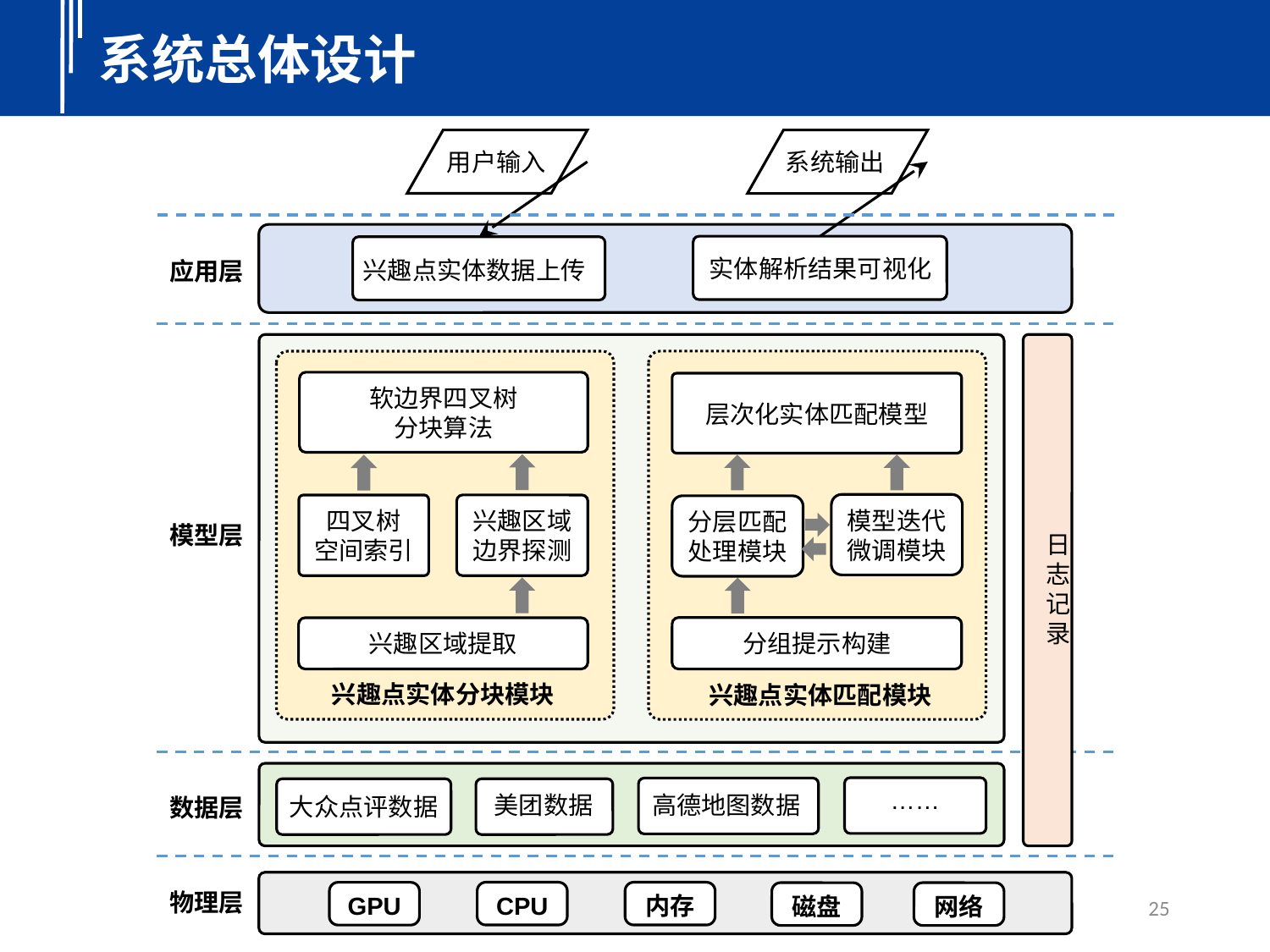

系统总体设计

系统输出
用户输入

实体解析结果可视化
兴趣点实体数据上传
应用层

软边界四叉树
分块算法
层次化实体匹配模型

模型迭代微调模块
兴趣区域
边界探测
四叉树
空间索引
分层匹配处理模块
模型层

日志记录

分组提示构建
兴趣区域提取
兴趣点实体分块模块
兴趣点实体匹配模块

……

高德地图数据

大众点评数据

美团数据
数据层

物理层

CPU

内存

GPU
25

网络

磁盘